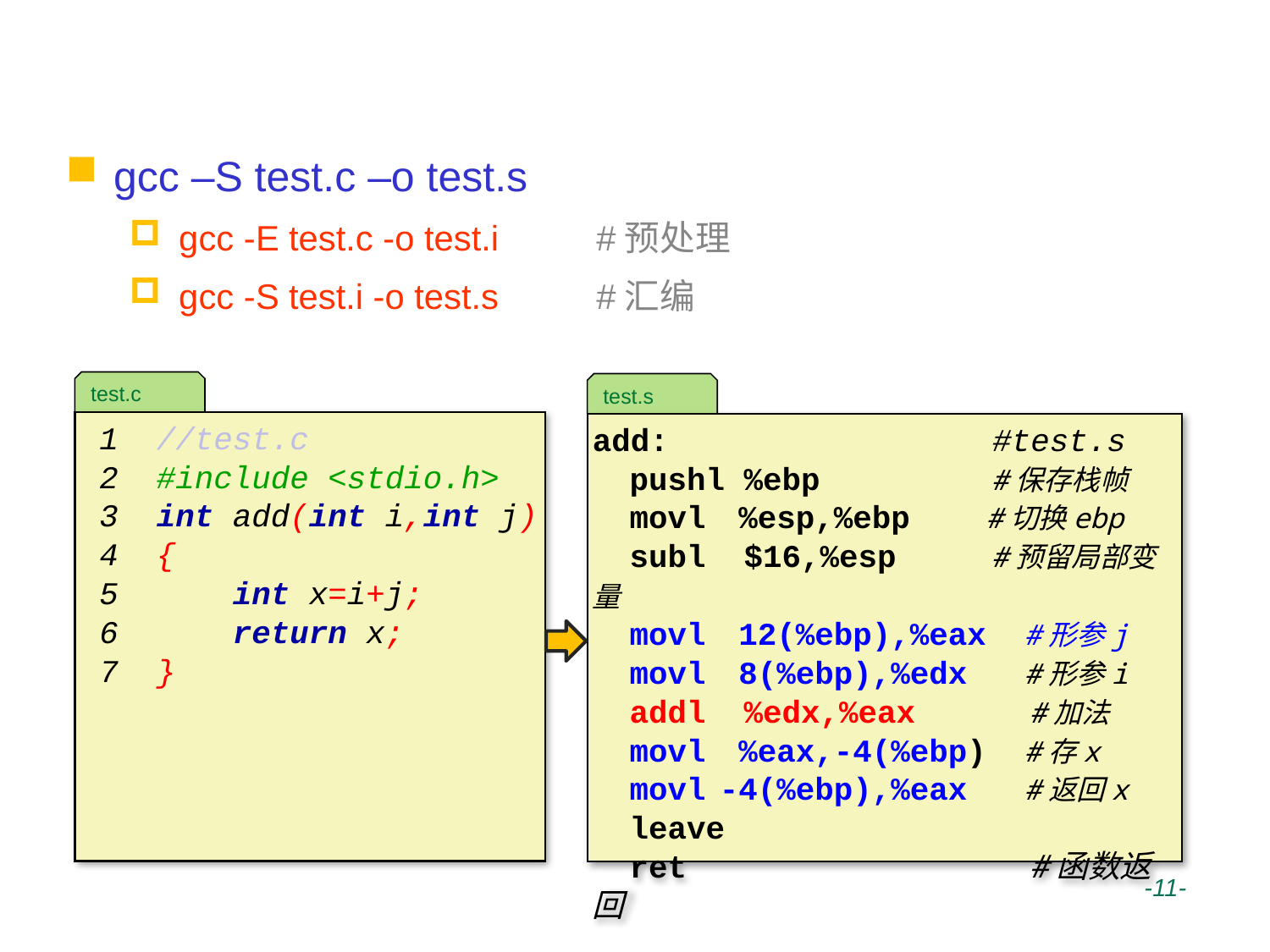

# Gcc实例
gcc –S test.c –o test.s
gcc -E test.c -o test.i          #预处理
gcc -S test.i -o test.s          #汇编

test.c
 1  //test.c
 2  #include <stdio.h>
 3  int add(int i,int j)
 4  {
 5      int x=i+j;
 6      return x;
 7  }
test.s
add:                 #test.s
pushl %ebp         #保存栈帧
movl	 %esp,%ebp    #切换ebp
subl  $16,%esp     #预留局部变量
movl	 12(%ebp),%eax  #形参j
movl	 8(%ebp),%edx   #形参i
addl  %edx,%eax      #加法
movl	 %eax,-4(%ebp)  #存x
movl	-4(%ebp),%eax   #返回x
leave
ret                  #函数返回

 -11-